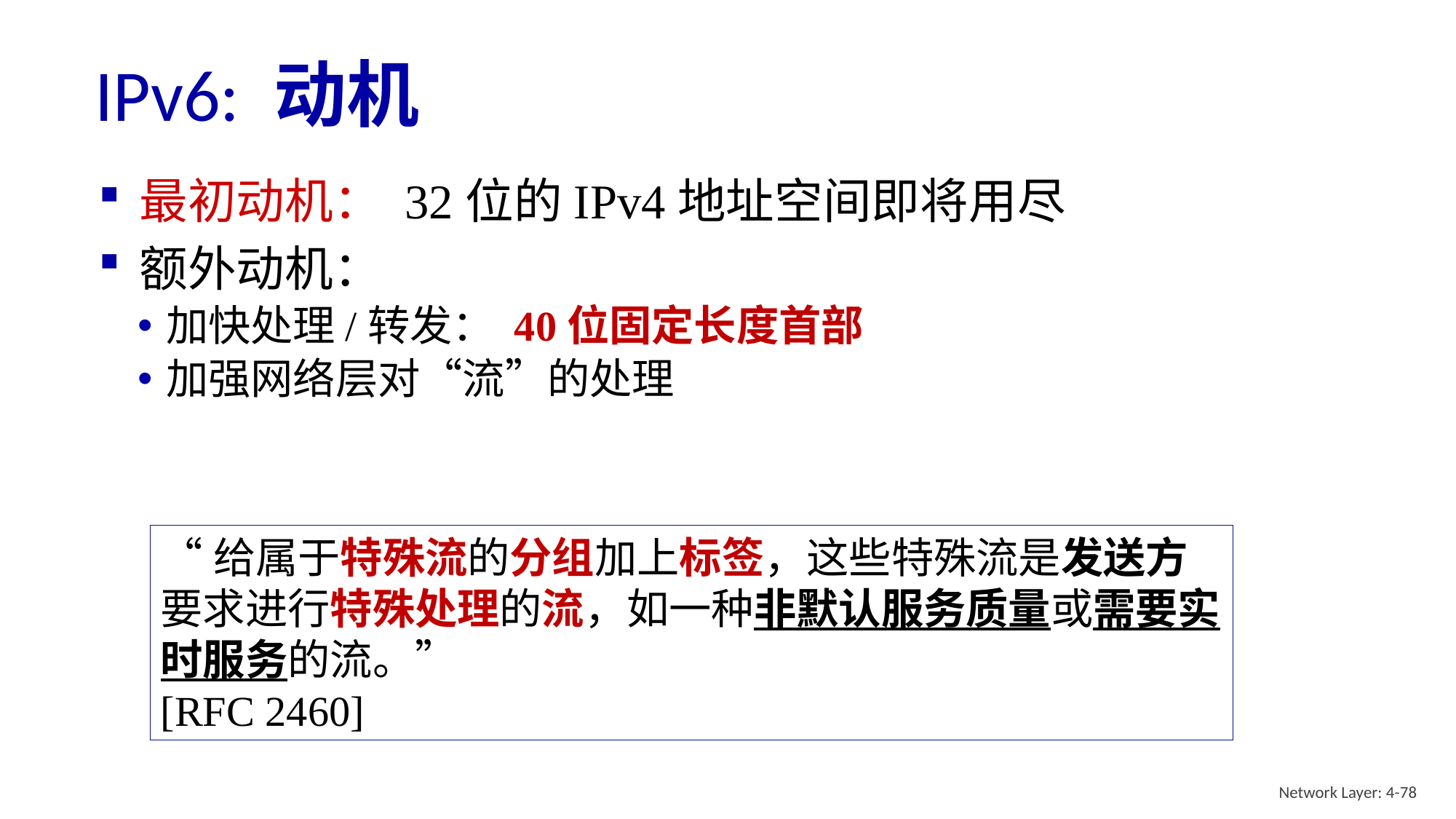

# IPv6: 动机
最初动机： 32位的IPv4地址空间即将用尽
额外动机：
加快处理/转发： 40位固定长度首部
加强网络层对“流”的处理

“给属于特殊流的分组加上标签，这些特殊流是发送方要求进行特殊处理的流，如一种非默认服务质量或需要实时服务的流。”
[RFC 2460]
Network Layer: 4-78